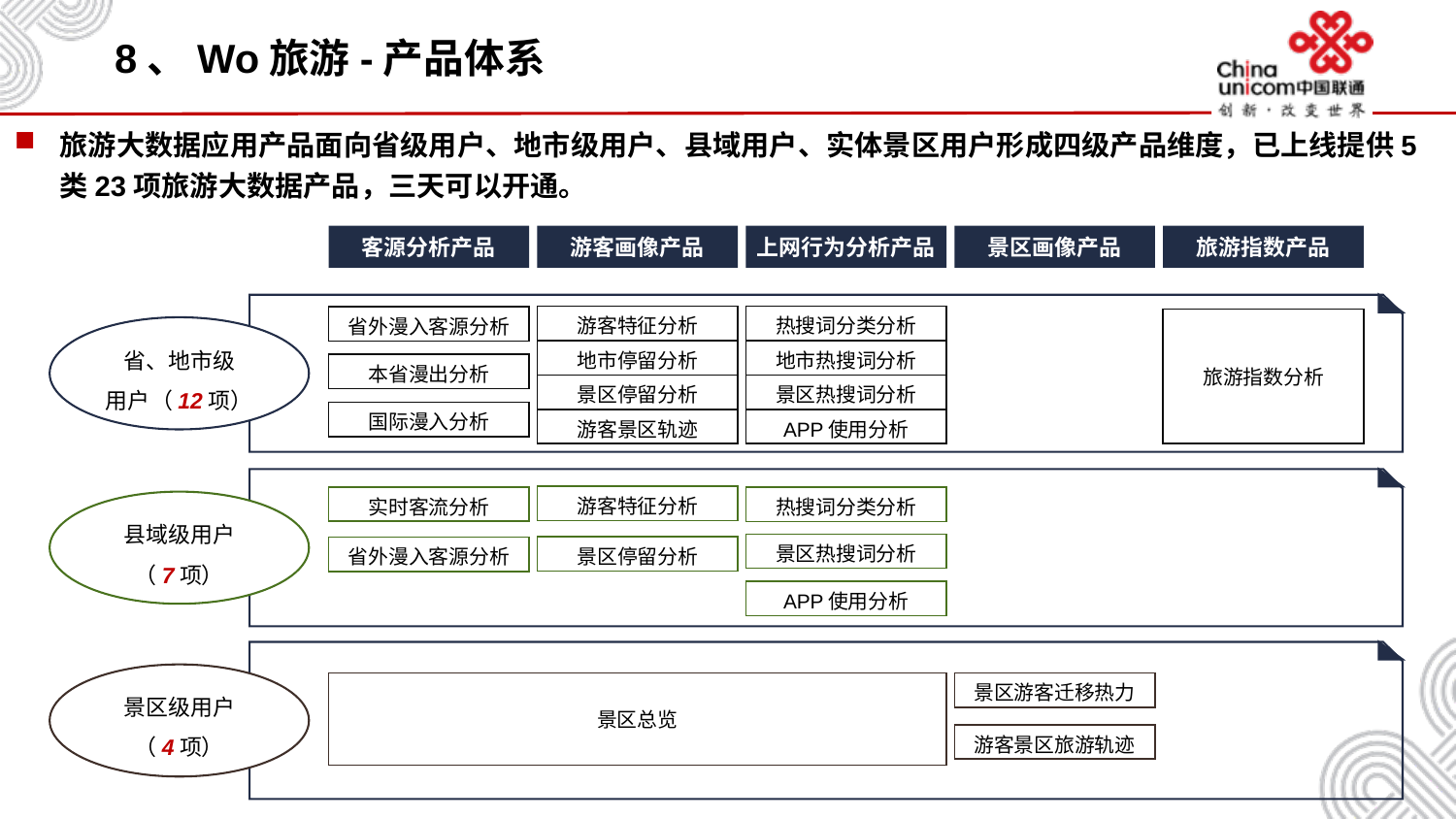

# 8、Wo旅游-产品体系
旅游大数据应用产品面向省级用户、地市级用户、县域用户、实体景区用户形成四级产品维度，已上线提供5类23项旅游大数据产品，三天可以开通。
客源分析产品
游客画像产品
上网行为分析产品
景区画像产品
旅游指数产品

游客特征分析
热搜词分类分析
省外漫入客源分析
旅游指数分析
省、地市级
用户（12项）
地市停留分析
地市热搜词分析
本省漫出分析
景区停留分析
景区热搜词分析
国际漫入分析
游客景区轨迹
APP使用分析

游客特征分析
实时客流分析
热搜词分类分析
县域级用户
（7项）
景区热搜词分析
景区停留分析
省外漫入客源分析
APP使用分析

景区级用户
（4项）
景区总览
景区游客迁移热力
游客景区旅游轨迹